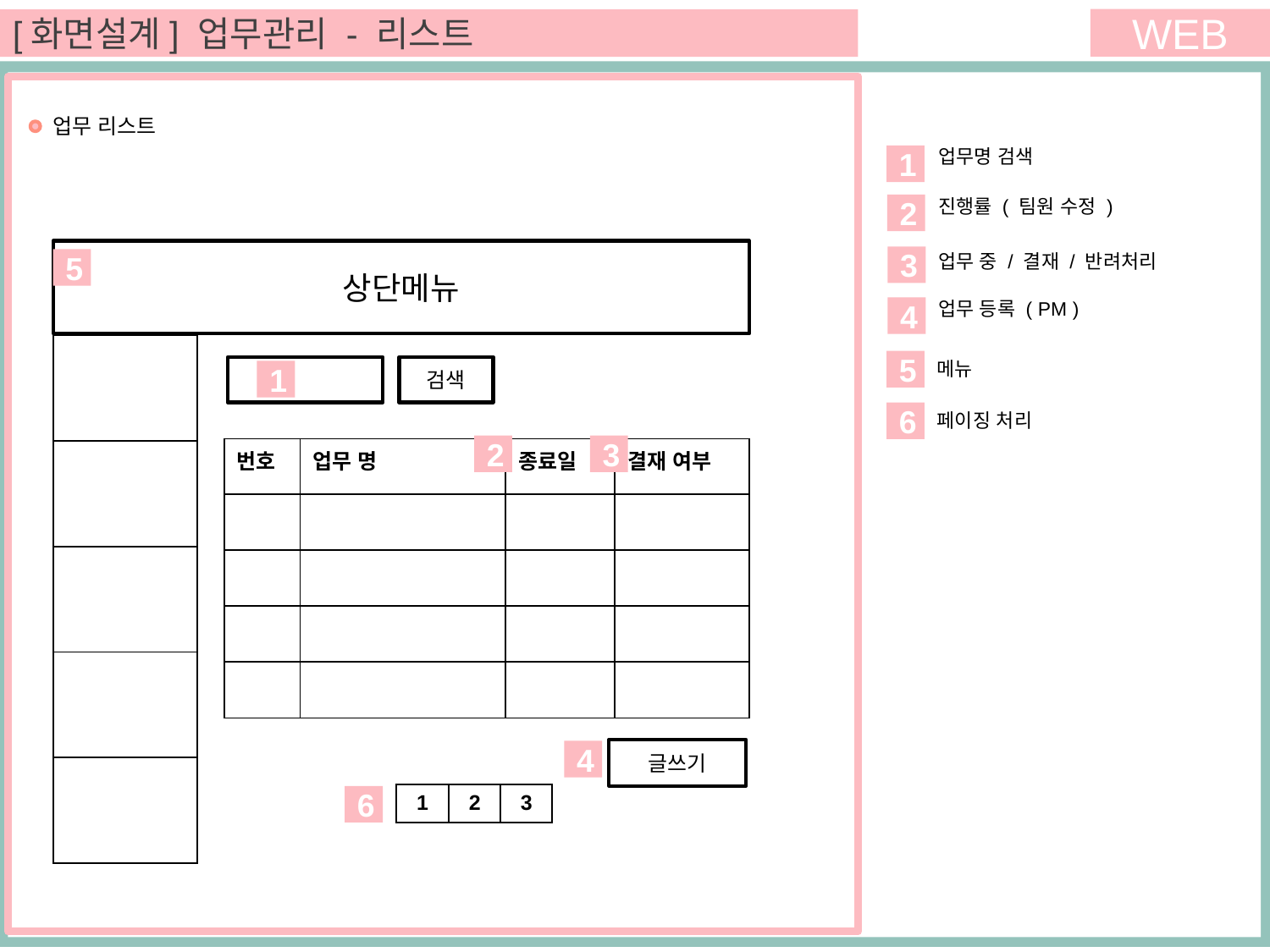

WEB
[화면설계] 업무관리 - 리스트

업무 리스트

업무명 검색
1
진행률 ( 팀원 수정 )
2
상단메뉴
업무 중 / 결재 / 반려처리
3
5
업무 등록 ( PM )
4
|  |
| --- |
|  |
|  |
|  |
|  |
5
메뉴

검색
1
6
페이징 처리
2
3
| 번호 | 업무 명 | 종료일 | 결재 여부 |
| --- | --- | --- | --- |
|  |  |  |  |
|  |  |  |  |
|  |  |  |  |
|  |  |  |  |
글쓰기
4
| 1 | 2 | 3 |
| --- | --- | --- |
6